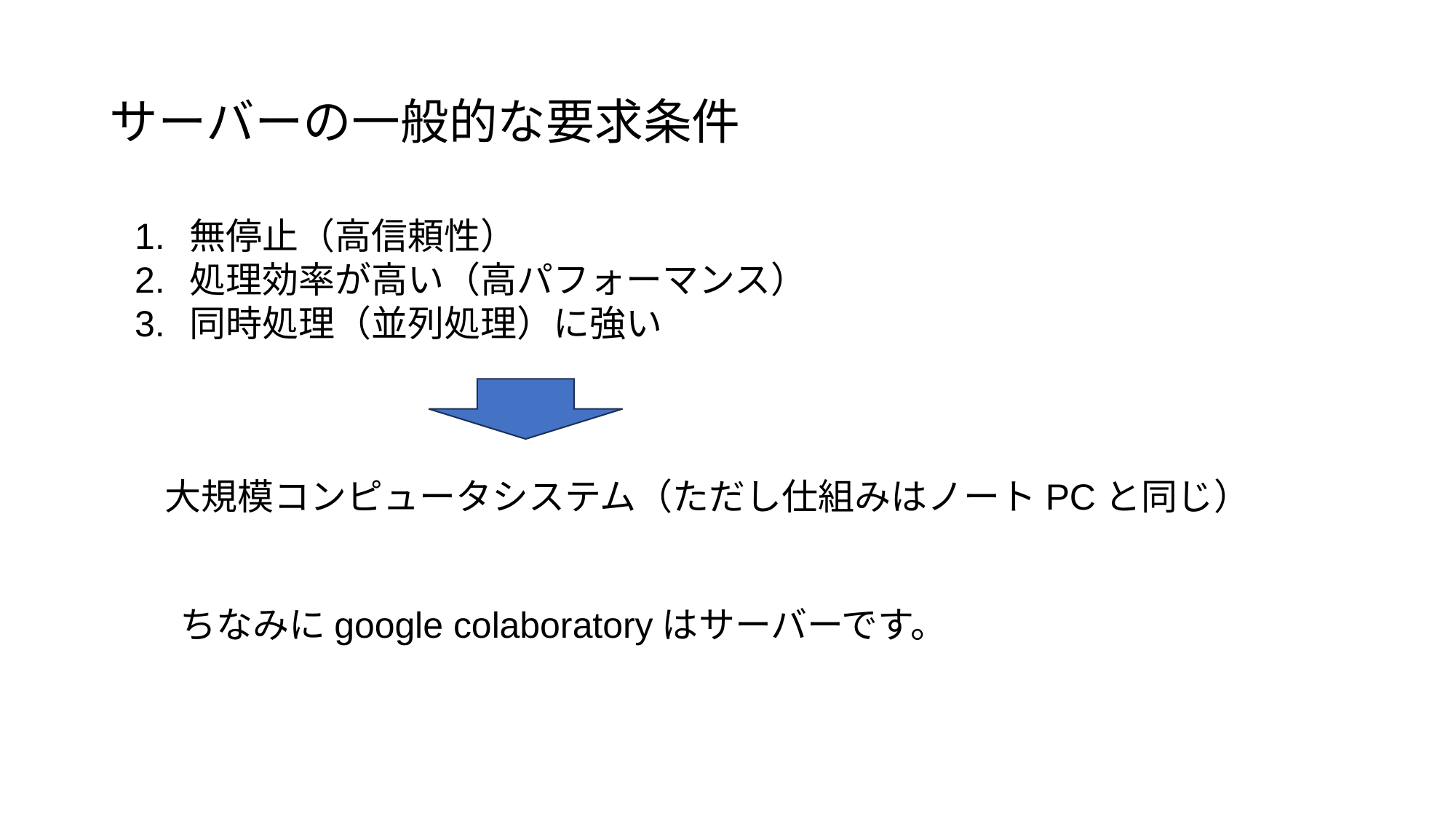

サーバーの一般的な要求条件
無停止（高信頼性）
処理効率が高い（高パフォーマンス）
同時処理（並列処理）に強い

大規模コンピュータシステム（ただし仕組みはノートPCと同じ）
ちなみにgoogle colaboratoryはサーバーです。